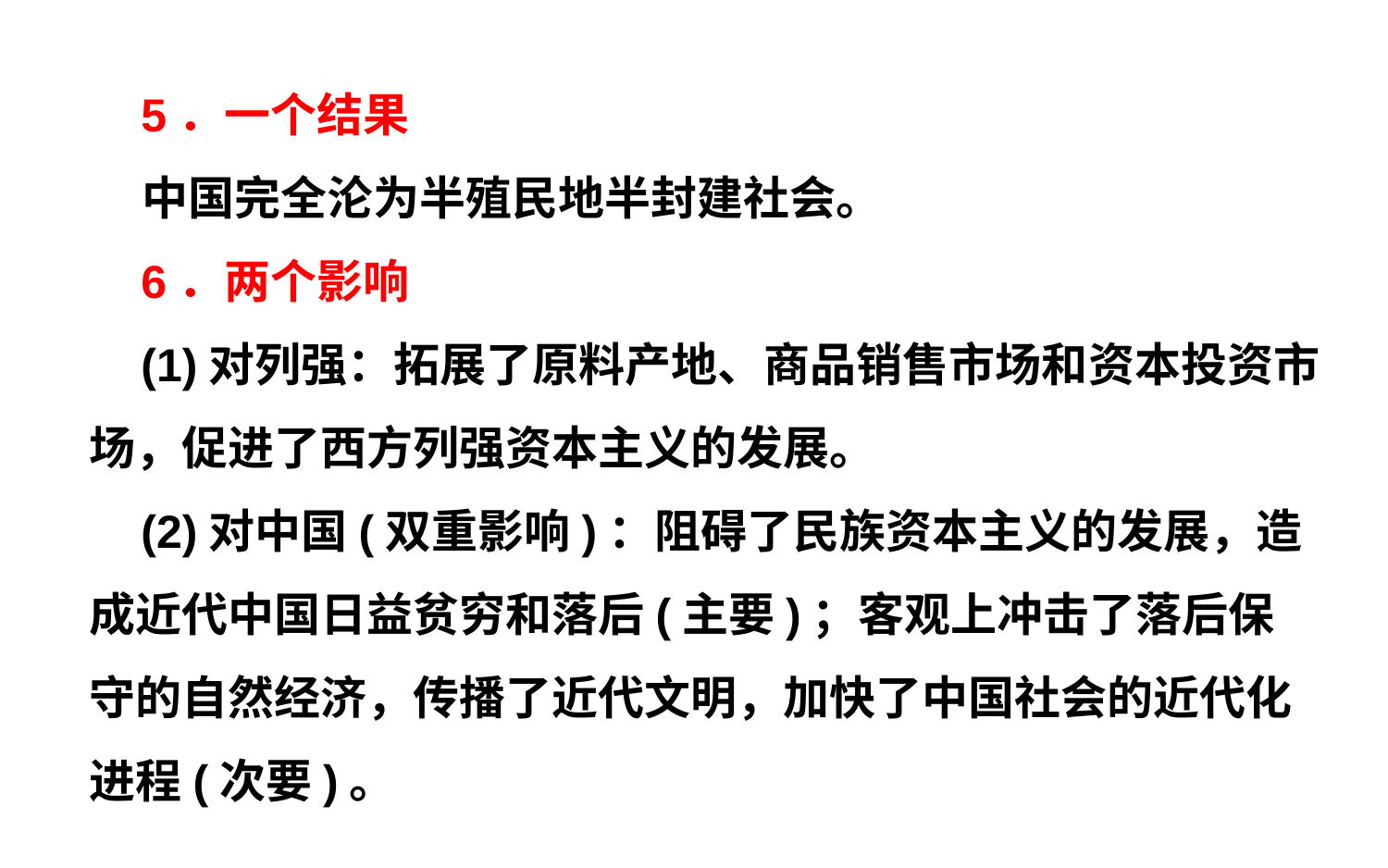

5．一个结果
    中国完全沦为半殖民地半封建社会。
    6．两个影响
    (1)对列强：拓展了原料产地、商品销售市场和资本投资市场，促进了西方列强资本主义的发展。
    (2)对中国(双重影响)：阻碍了民族资本主义的发展，造成近代中国日益贫穷和落后(主要)；客观上冲击了落后保守的自然经济，传播了近代文明，加快了中国社会的近代化进程(次要)。